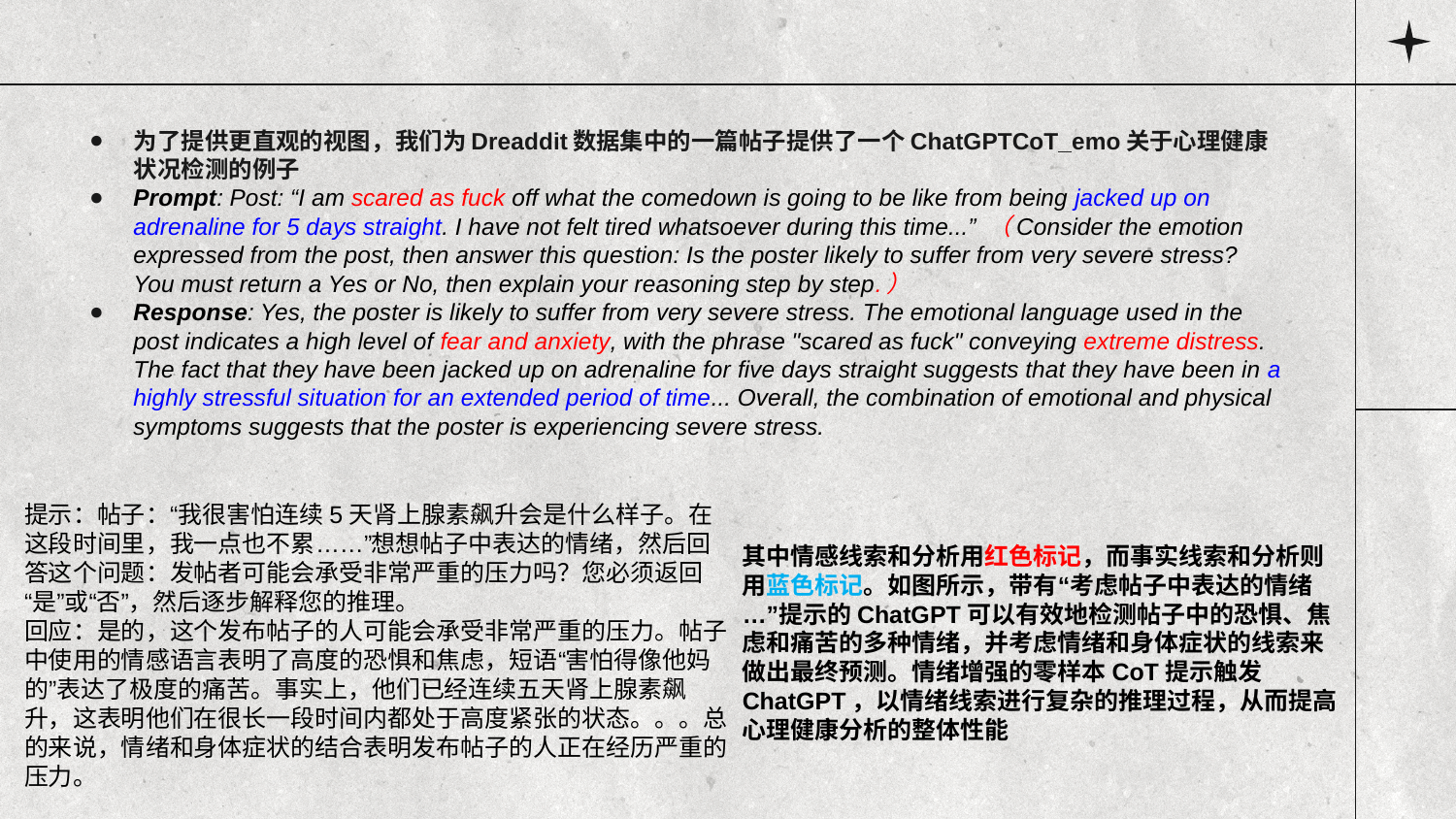

为了提供更直观的视图，我们为Dreaddit数据集中的一篇帖子提供了一个ChatGPTCoT_emo关于心理健康状况检测的例子
Prompt: Post: “I am scared as fuck off what the comedown is going to be like from being jacked up on adrenaline for 5 days straight. I have not felt tired whatsoever during this time...” （Consider the emotion expressed from the post, then answer this question: Is the poster likely to suffer from very severe stress? You must return a Yes or No, then explain your reasoning step by step.）
Response: Yes, the poster is likely to suffer from very severe stress. The emotional language used in the post indicates a high level of fear and anxiety, with the phrase "scared as fuck" conveying extreme distress. The fact that they have been jacked up on adrenaline for five days straight suggests that they have been in a highly stressful situation for an extended period of time... Overall, the combination of emotional and physical symptoms suggests that the poster is experiencing severe stress.
提示：帖子：“我很害怕连续5天肾上腺素飙升会是什么样子。在这段时间里，我一点也不累……”想想帖子中表达的情绪，然后回答这个问题：发帖者可能会承受非常严重的压力吗？您必须返回“是”或“否”，然后逐步解释您的推理。
回应：是的，这个发布帖子的人可能会承受非常严重的压力。帖子中使用的情感语言表明了高度的恐惧和焦虑，短语“害怕得像他妈的”表达了极度的痛苦。事实上，他们已经连续五天肾上腺素飙升，这表明他们在很长一段时间内都处于高度紧张的状态。。。总的来说，情绪和身体症状的结合表明发布帖子的人正在经历严重的压力。
其中情感线索和分析用红色标记，而事实线索和分析则用蓝色标记。如图所示，带有“考虑帖子中表达的情绪…”提示的ChatGPT可以有效地检测帖子中的恐惧、焦虑和痛苦的多种情绪，并考虑情绪和身体症状的线索来做出最终预测。情绪增强的零样本CoT提示触发ChatGPT，以情绪线索进行复杂的推理过程，从而提高心理健康分析的整体性能